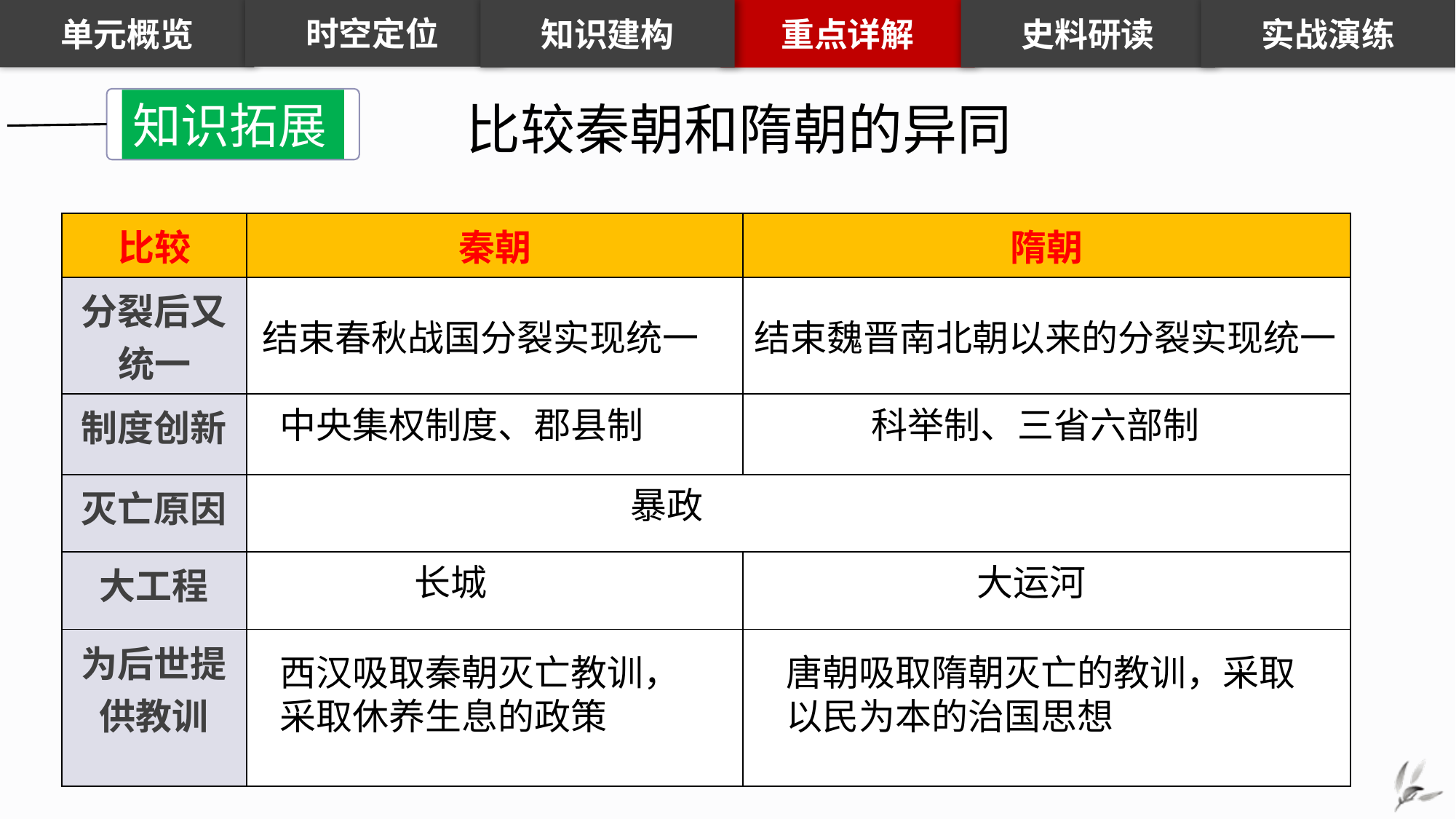

知识建构
重点详解
史料研读

实战演练
时空定位
单元概览

知识拓展
比较秦朝和隋朝的异同
| 比较 | 秦朝 | 隋朝 |
| --- | --- | --- |
| 分裂后又统一 |  |  |
| 制度创新 |  |  |
| 灭亡原因 |  |  |
| 大工程 |  |  |
| 为后世提供教训 |  |  |
结束春秋战国分裂实现统一
结束魏晋南北朝以来的分裂实现统一
中央集权制度、郡县制
科举制、三省六部制
暴政
长城
大运河
西汉吸取秦朝灭亡教训，采取休养生息的政策
唐朝吸取隋朝灭亡的教训，采取以民为本的治国思想